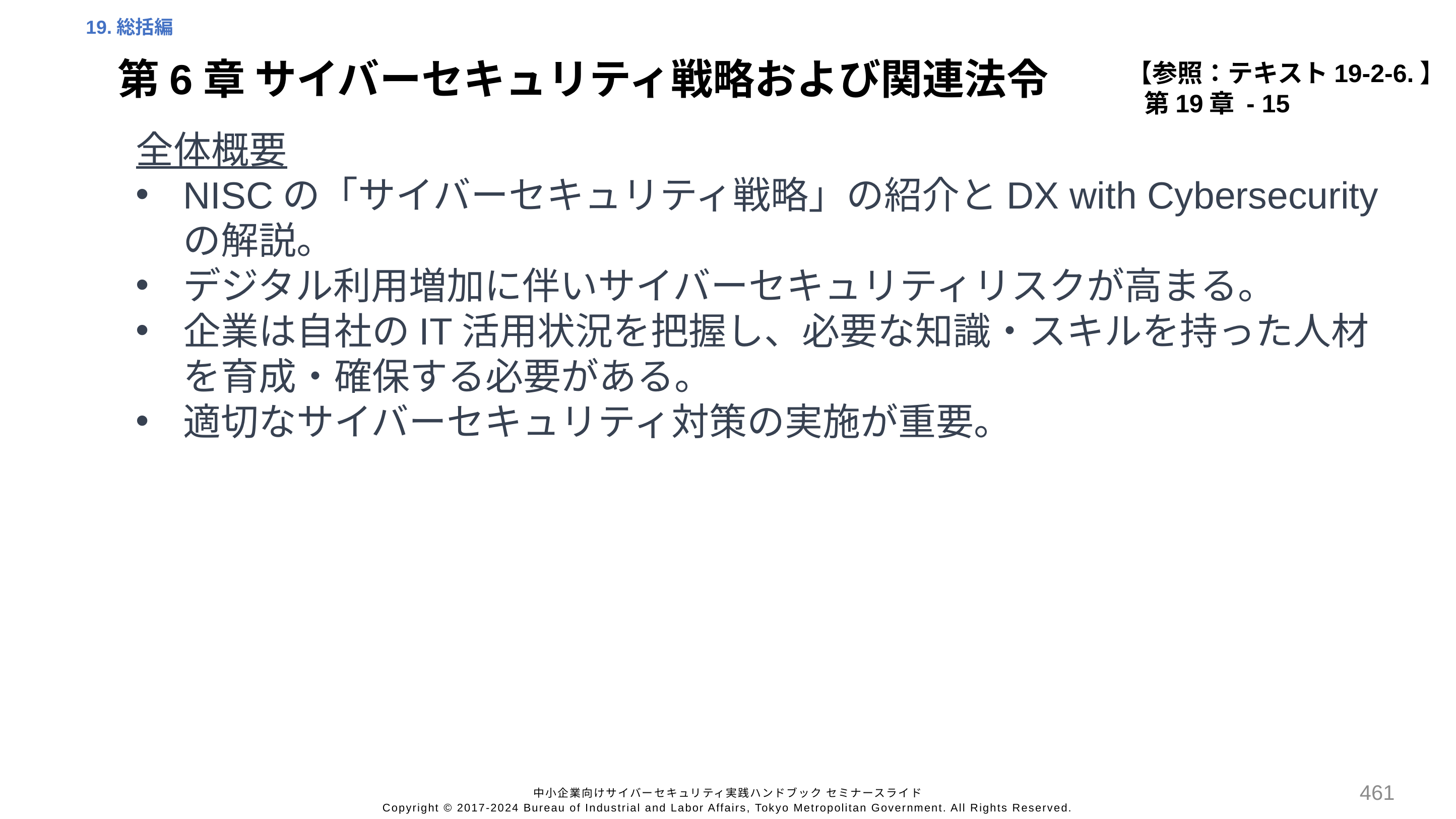

19.総括編
【参照：テキスト19-2-6.】
第19章 - 15
第6章 サイバーセキュリティ戦略および関連法令
全体概要
NISCの「サイバーセキュリティ戦略」の紹介とDX with Cybersecurityの解説。
デジタル利用増加に伴いサイバーセキュリティリスクが高まる。
企業は自社のIT活用状況を把握し、必要な知識・スキルを持った人材を育成・確保する必要がある。
適切なサイバーセキュリティ対策の実施が重要。

461